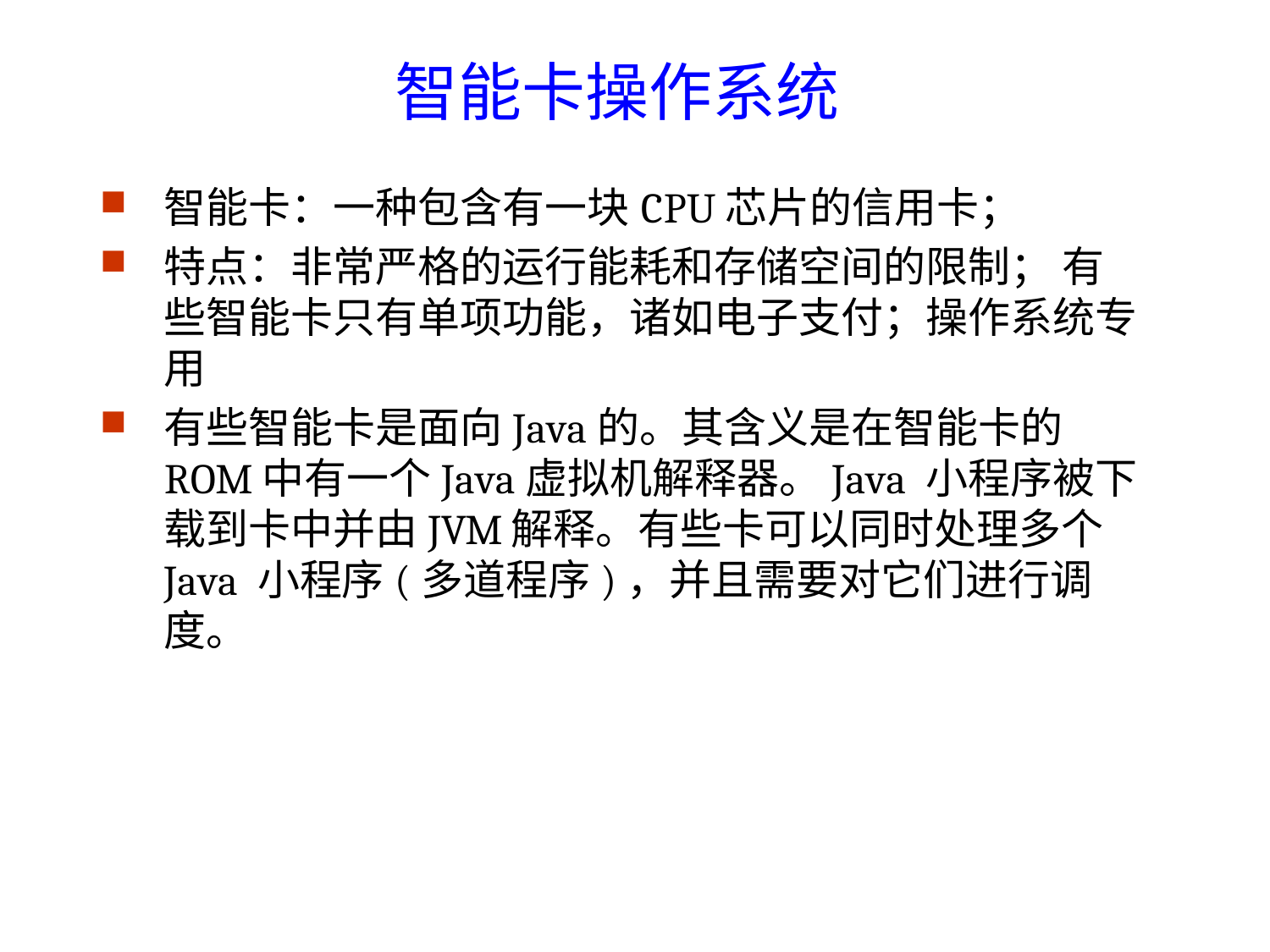

# 智能卡操作系统
智能卡：一种包含有一块CPU芯片的信用卡；
特点：非常严格的运行能耗和存储空间的限制； 有些智能卡只有单项功能，诸如电子支付；操作系统专用
有些智能卡是面向Java的。其含义是在智能卡的ROM中有一个Java虚拟机解释器。Java 小程序被下载到卡中并由JVM解释。有些卡可以同时处理多个Java 小程序(多道程序)，并且需要对它们进行调度。